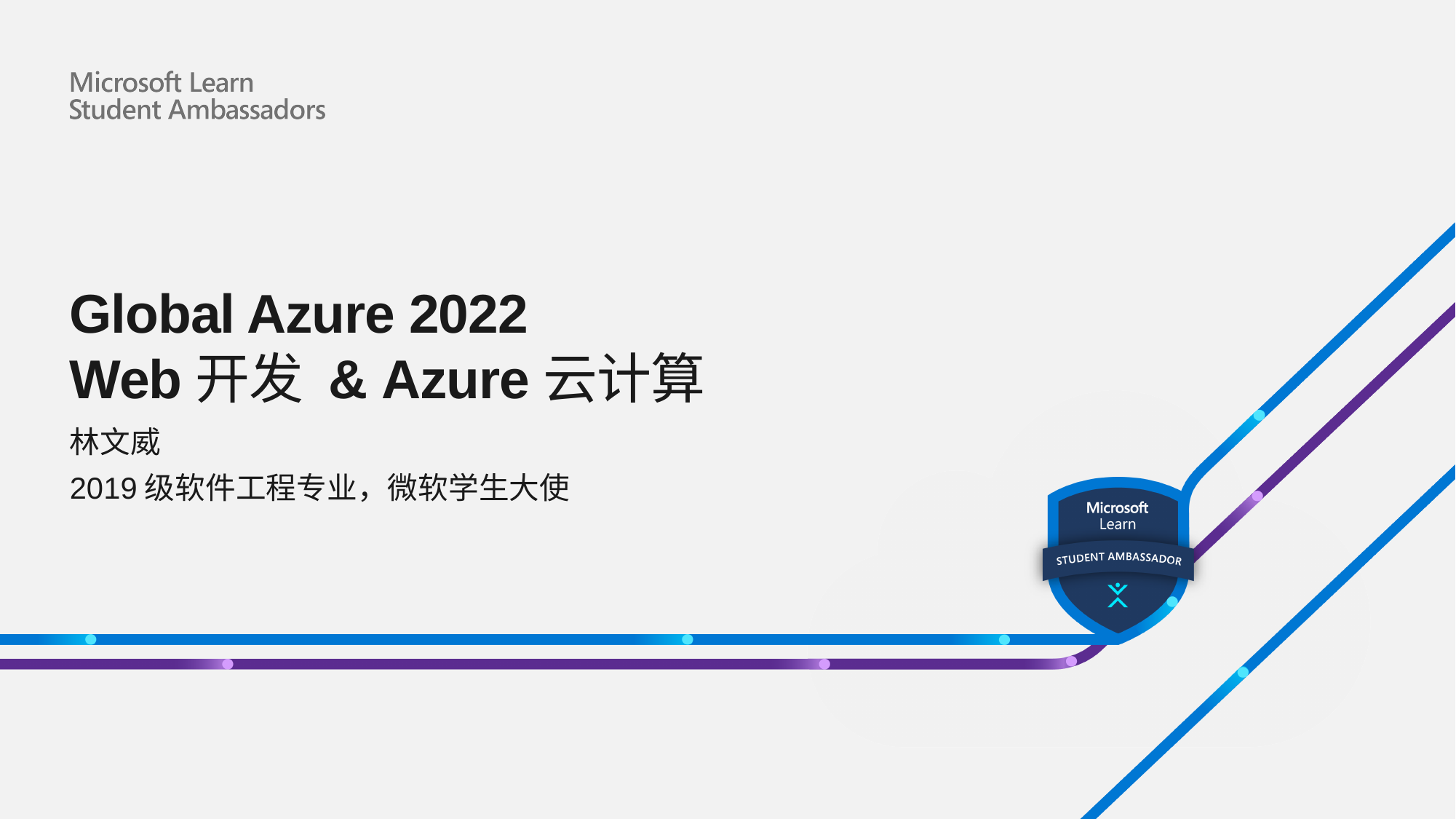

# Global Azure 2022 Web开发 & Azure云计算
林文威
2019级软件工程专业，微软学生大使